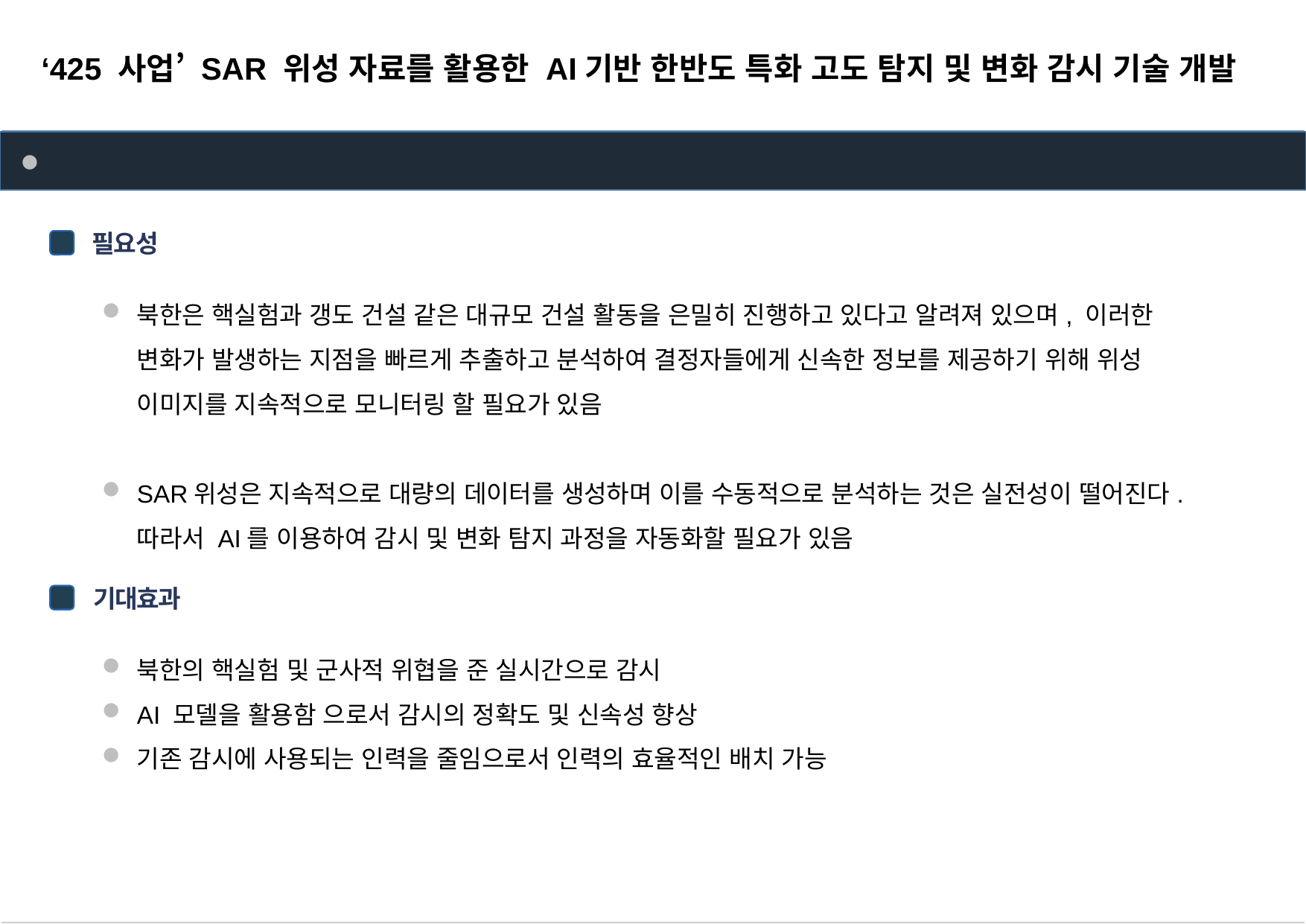

‘425 사업’ SAR 위성 자료를 활용한 AI기반 한반도 특화 고도 탐지 및 변화 감시 기술 개발
[제 3 세부] 한반도 지역 대규모 지형변화 자동탐지 체계 구축

위성 자료 수집 및 개발 사례 분석
필요성

북한은 핵실험과 갱도 건설 같은 대규모 건설 활동을 은밀히 진행하고 있다고 알려져 있으며, 이러한 변화가 발생하는 지점을 빠르게 추출하고 분석하여 결정자들에게 신속한 정보를 제공하기 위해 위성 이미지를 지속적으로 모니터링 할 필요가 있음

SAR위성은 지속적으로 대량의 데이터를 생성하며 이를 수동적으로 분석하는 것은 실전성이 떨어진다. 따라서 AI를 이용하여 감시 및 변화 탐지 과정을 자동화할 필요가 있음
기대효과

북한의 핵실험 및 군사적 위협을 준 실시간으로 감시
AI 모델을 활용함 으로서 감시의 정확도 및 신속성 향상
기존 감시에 사용되는 인력을 줄임으로서 인력의 효율적인 배치 가능